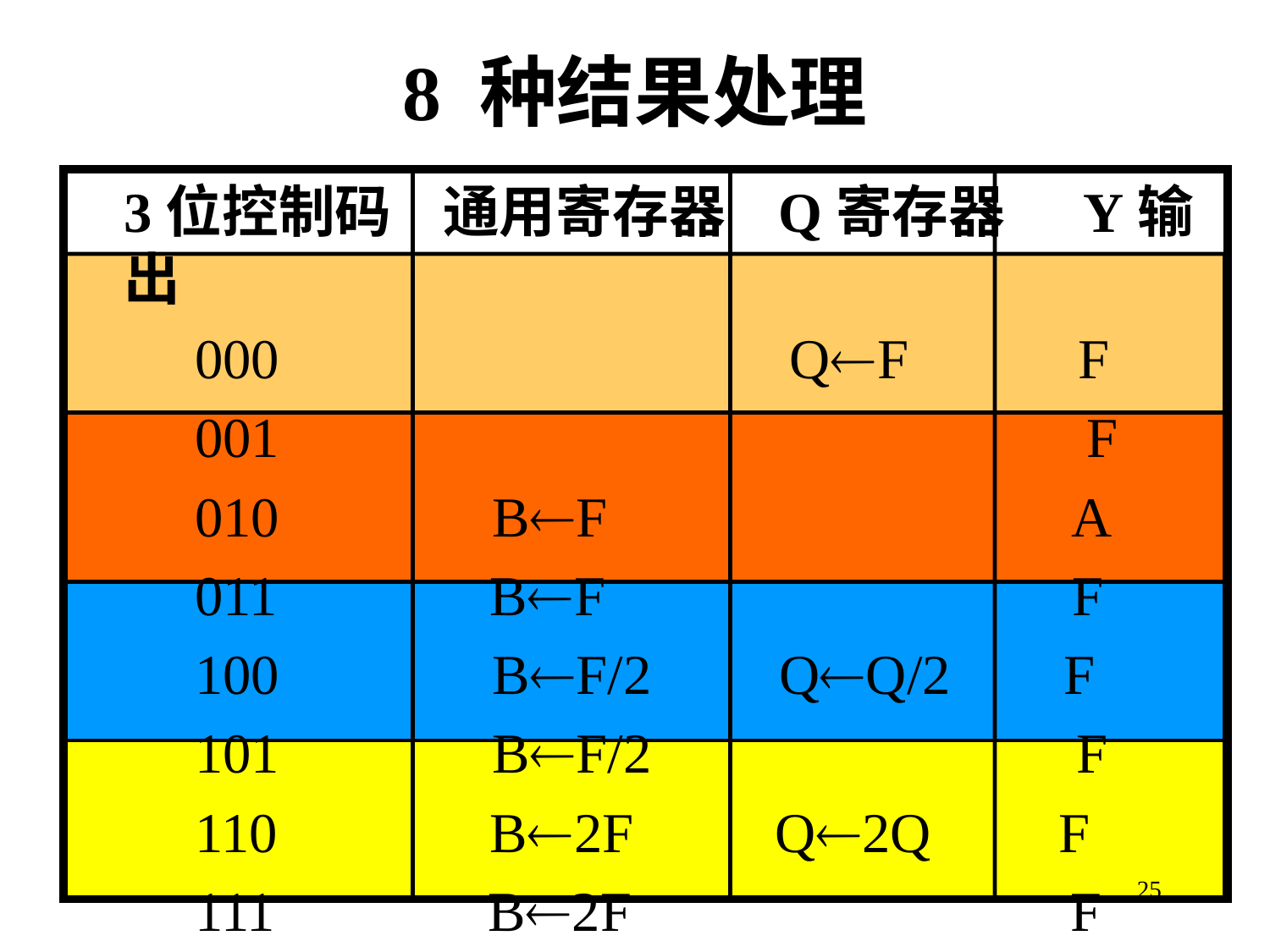

# 8 种结果处理
3位控制码    通用寄存器   Q寄存器     Y输出
     000                                    Q←F            F
     001                                                         F
     010               B←F                                 A
     011               B←F                                 F
     100               B←F/2         Q←Q/2        F
     101               B←F/2                              F
     110               B←2F          Q←2Q         F
     111               B←2F                               F

25